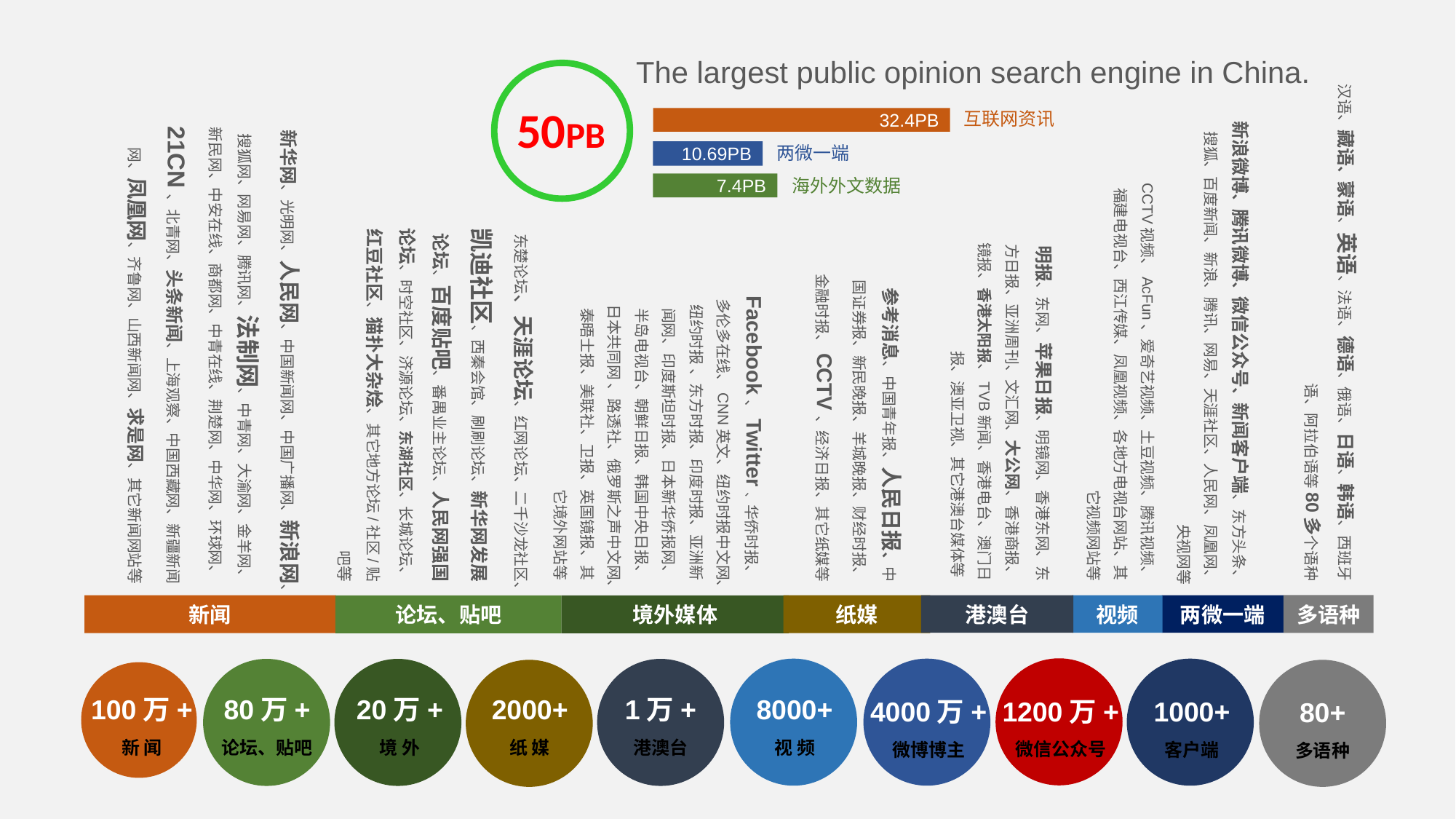

The largest public opinion search engine in China.

互联网资讯
32.4PB
两微一端
10.69PB
海外外文数据
7.4PB

50PB
汉语、藏语、蒙语、英语、法语、德语、俄语、日语、韩语、西班牙语、阿拉伯语等80多个语种
新华网、光明网、人民网、中国新闻网、中国广播网、新浪网、搜狐网、网易网、腾讯网、法制网、中青网、大渝网、金羊网、新民网、中安在线、商都网、中青在线、荆楚网、中华网、环球网、21CN、北青网、头条新闻、上海观察、中国西藏网、新疆新闻网、凤凰网、齐鲁网、山西新闻网、求是网、其它新闻网站等
新浪微博、腾讯微博、微信公众号、新闻客户端、东方头条、搜狐、百度新闻、新浪、腾讯、网易、天涯社区、人民网、凤凰网、央视网等
CCTV视频、AcFun、爱奇艺视频、土豆视频、腾讯视频、福建电视台、西江传媒、凤凰视频、各地方电视台网站、其它视频网站等
东楚论坛、天涯论坛、红网论坛、二千沙龙社区、凯迪社区、西秦会馆、刷刷论坛、新华网发展论坛、百度贴吧、番禺业主论坛、人民网强国论坛、时空社区、济源论坛、东湖社区、长城论坛、红豆社区、猫扑大杂烩、其它地方论坛/社区/贴吧等
明报、东网、苹果日报、明镜网、香港东网、东方日报、亚洲周刊、文汇网、大公网、香港商报、镜报、香港太阳报、TVB新闻、香港电台、澳门日报、澳亚卫视、其它港澳台媒体等
 参考消息、中国青年报、人民日报、中国证券报、新民晚报、羊城晚报、财经时报、金融时报、CCTV、经济日报、其它纸媒等
Facebook、Twitter、华侨时报、多伦多在线、CNN英文、纽约时报中文网、纽约时报 、东方时报、印度时报、亚洲新闻网、印度斯坦时报、日本新华侨报网、半岛电视台、朝鲜日报、韩国中央日报、日本共同网 、路透社、俄罗斯之声中文网、泰晤士报、美联社、卫报、英国镜报、其它境外网站等
多语种
纸媒
港澳台
视频
两微一端
新闻
境外媒体
论坛、贴吧

1万+
港澳台
8000+
视 频
2000+
纸 媒
20万+
境 外
80万+
论坛、贴吧
100万+
新 闻
1200万+
微信公众号
4000万+
微博博主
1000+
客户端
80+
多语种